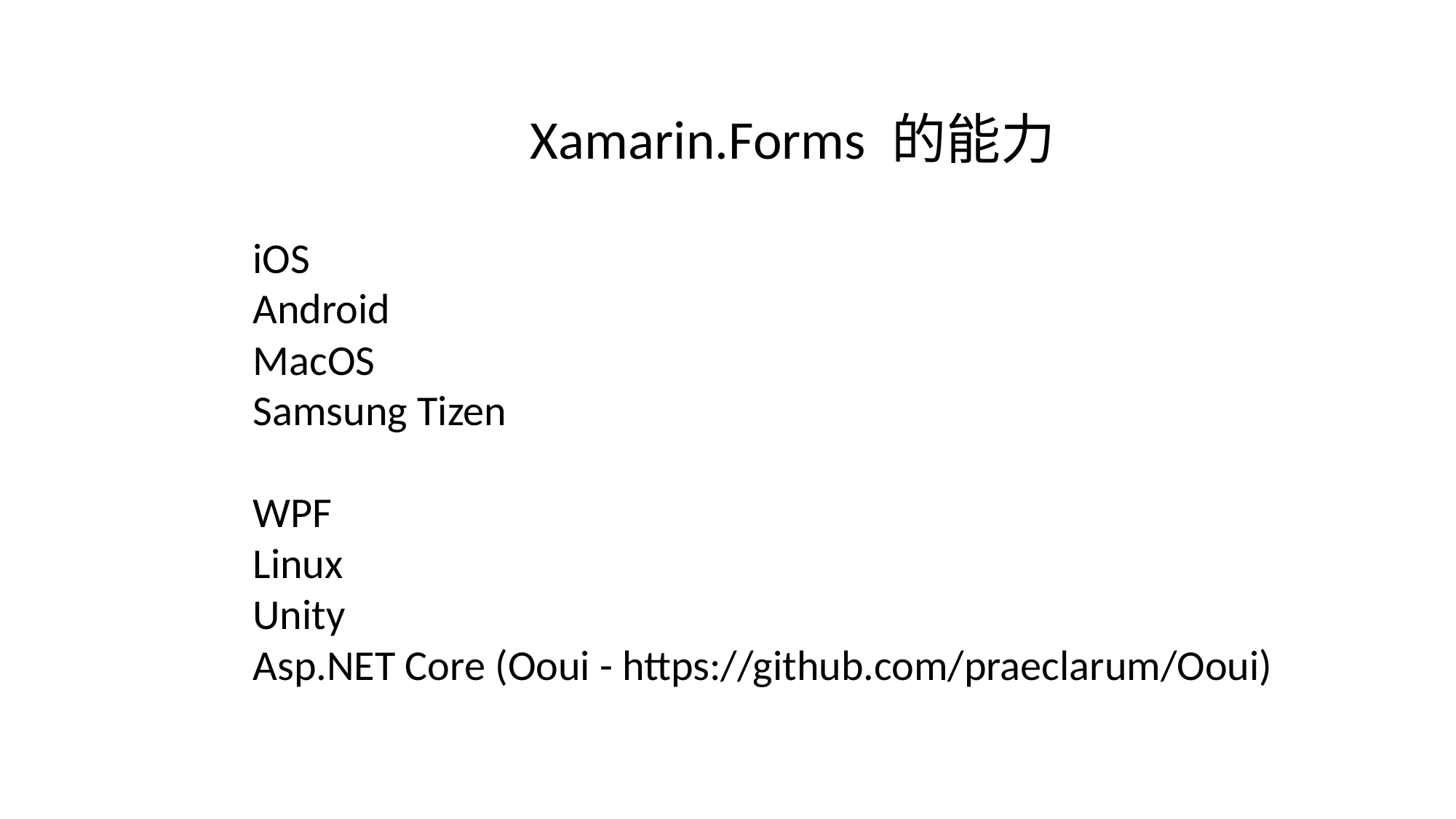

Xamarin.Forms 的能力
iOS
Android
MacOS
Samsung Tizen

WPF
Linux
Unity
Asp.NET Core (Ooui - https://github.com/praeclarum/Ooui)